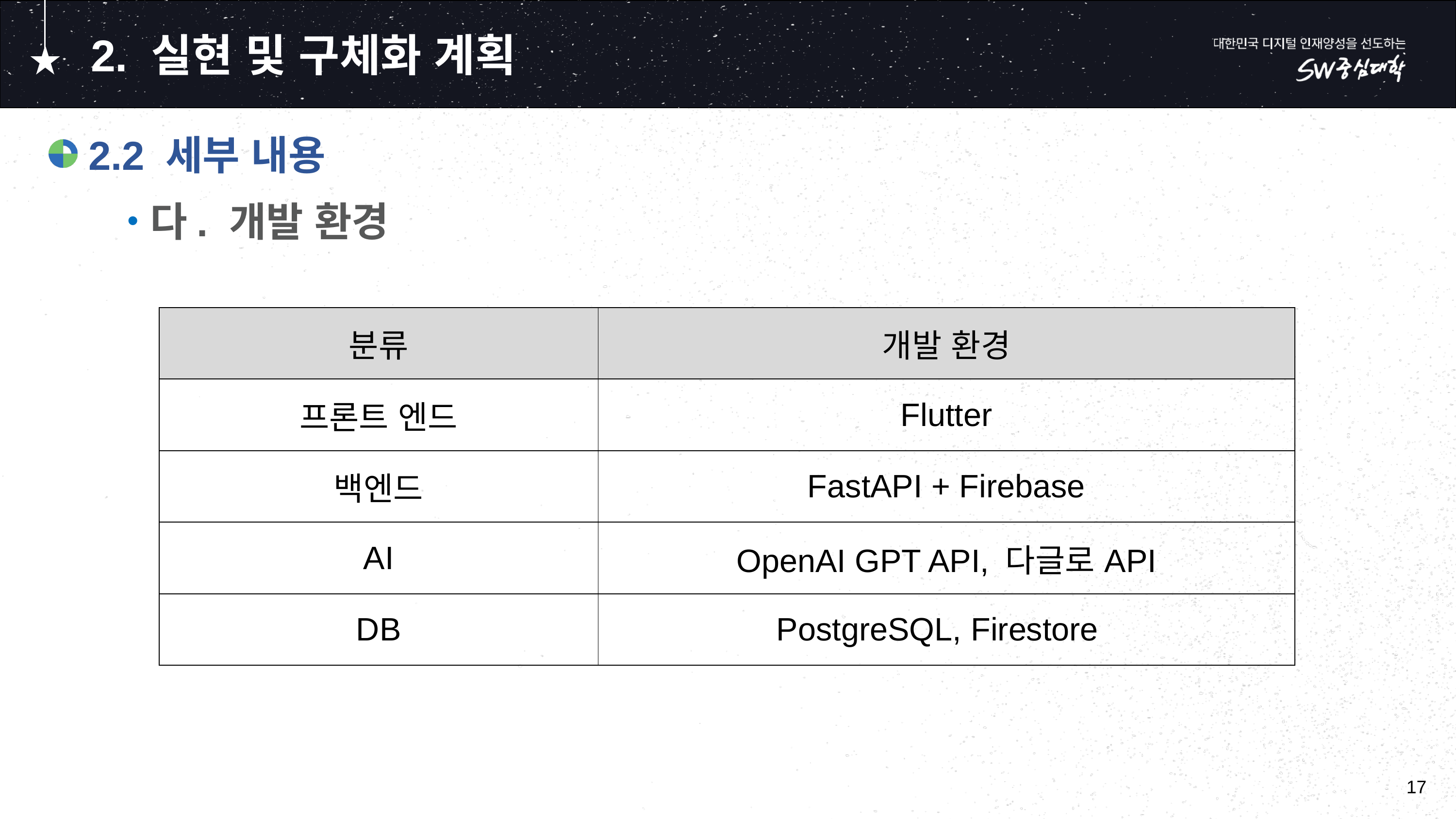

# 2. 실현 및 구체화 계획
 2.2 세부 내용

다. 개발 환경

| 분류 | 개발 환경 |
| --- | --- |
| 프론트 엔드 | Flutter |
| 백엔드 | FastAPI + Firebase |
| AI | OpenAI GPT API, 다글로API |
| DB | PostgreSQL, Firestore |